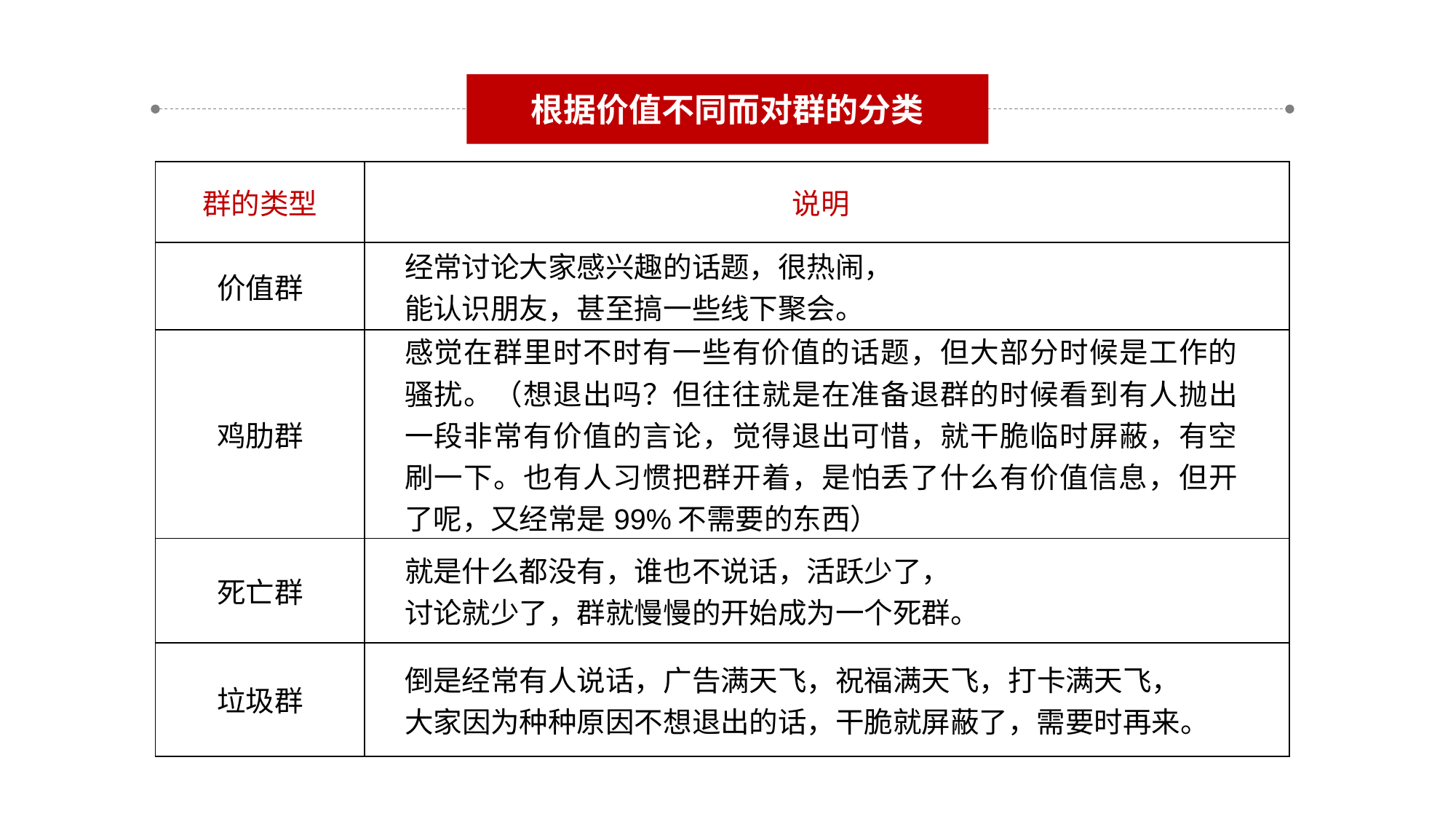

根据价值不同而对群的分类
| 群的类型 |  | 说明 |  |
| --- | --- | --- | --- |
| 价值群 |  | 经常讨论大家感兴趣的话题，很热闹， 能认识朋友，甚至搞一些线下聚会。 |  |
| 鸡肋群 |  | 感觉在群里时不时有一些有价值的话题，但大部分时候是工作的骚扰。（想退出吗？但往往就是在准备退群的时候看到有人抛出一段非常有价值的言论，觉得退出可惜，就干脆临时屏蔽，有空刷一下。也有人习惯把群开着，是怕丢了什么有价值信息，但开了呢，又经常是99%不需要的东西） |  |
| 死亡群 |  | 就是什么都没有，谁也不说话，活跃少了， 讨论就少了，群就慢慢的开始成为一个死群。 |  |
| 垃圾群 |  | 倒是经常有人说话，广告满天飞，祝福满天飞，打卡满天飞， 大家因为种种原因不想退出的话，干脆就屏蔽了，需要时再来。 |  |